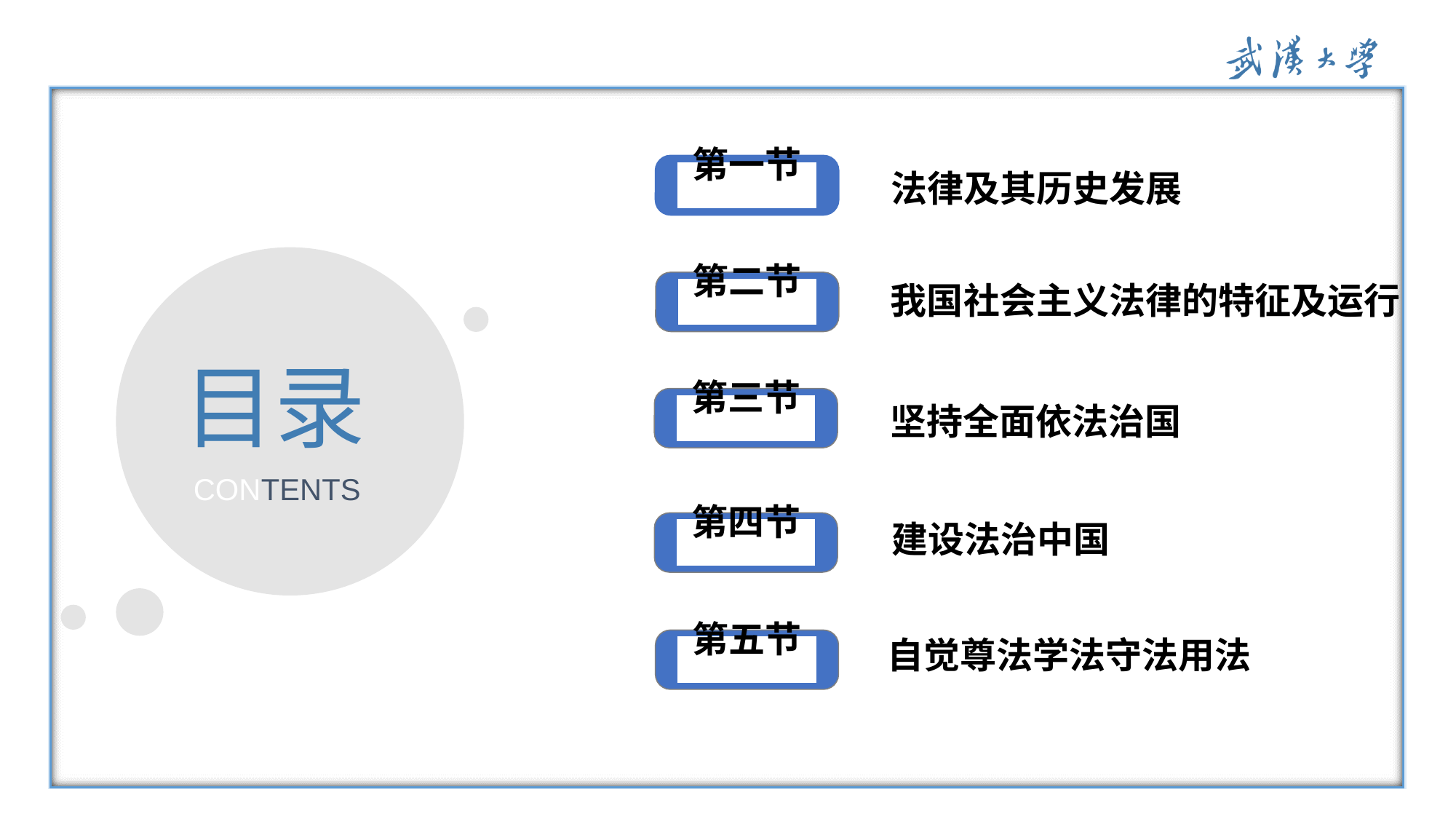

法律及其历史发展
第一节

我国社会主义法律的特征及运行

第二节

目录

坚持全面依法治国
第三节
CONTENTS
建设法治中国

第四节

       自觉尊法学法守法用法

第五节